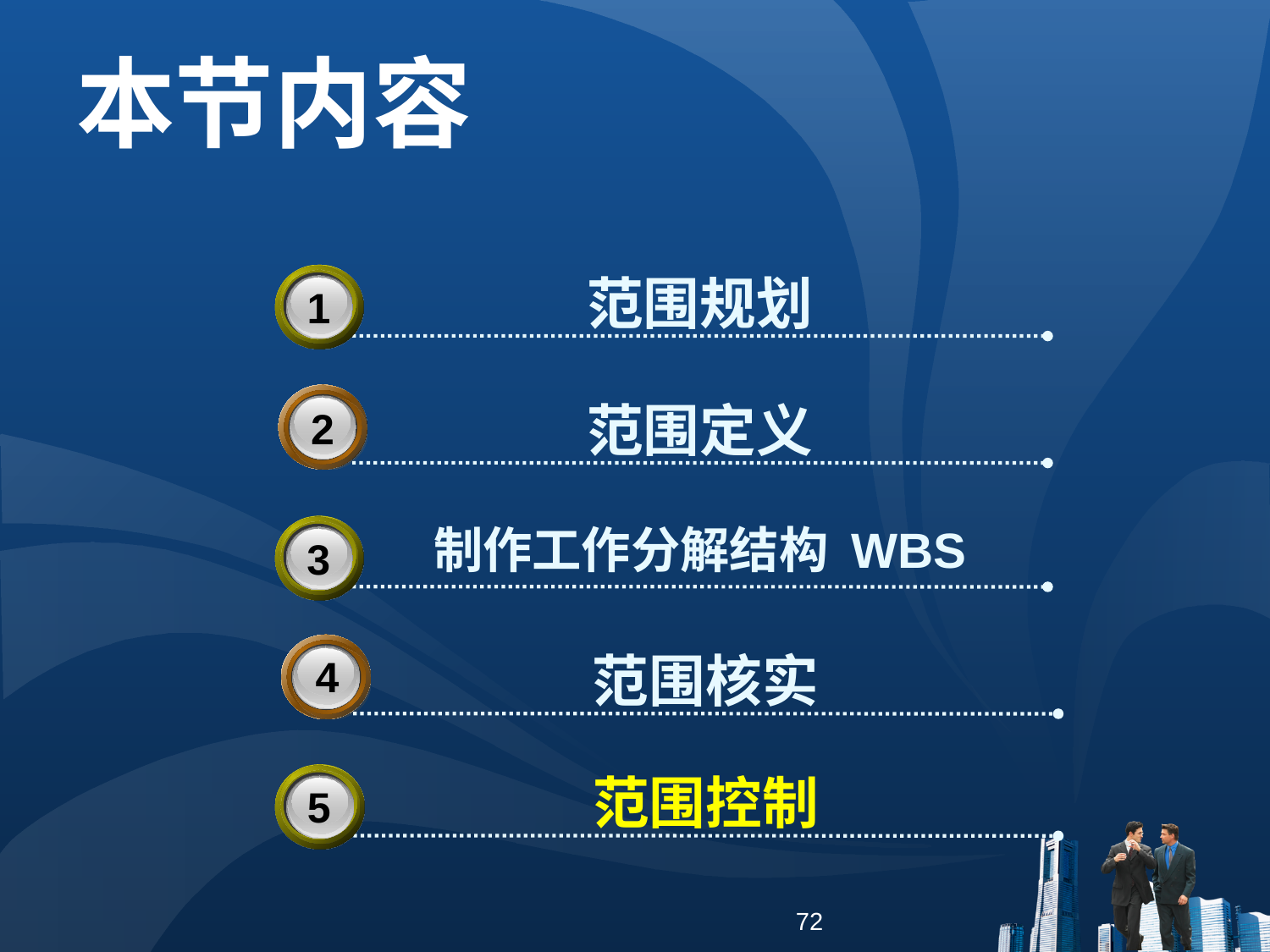

本节内容
范围规划

3

1

范围定义
2

制作工作分解结构 WBS

3

3

范围核实
4

范围控制

3

5

72